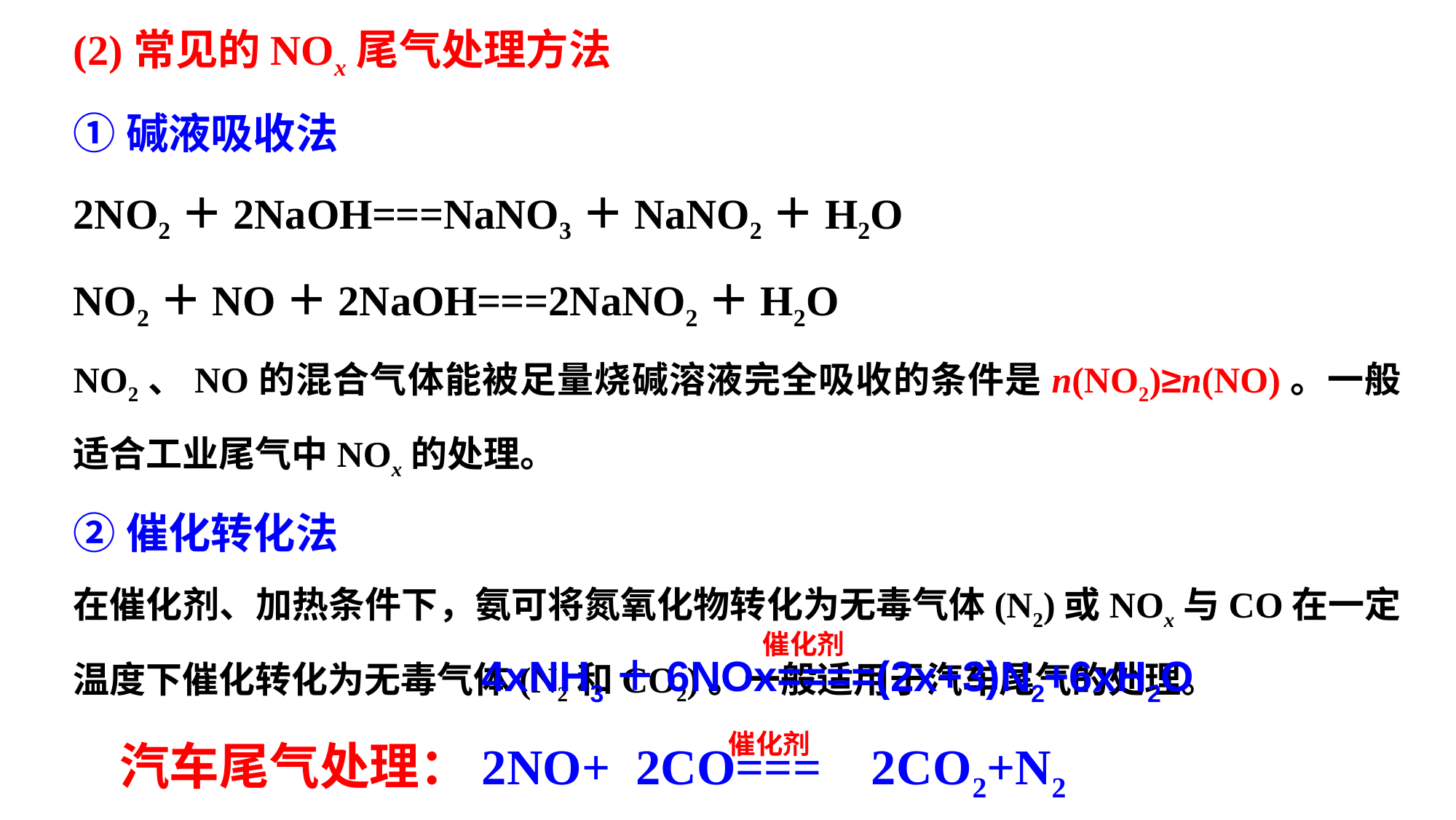

(2)常见的NOx尾气处理方法
①碱液吸收法
2NO2＋2NaOH===NaNO3＋NaNO2＋H2O
NO2＋NO＋2NaOH===2NaNO2＋H2O
NO2、NO的混合气体能被足量烧碱溶液完全吸收的条件是n(NO2)≥n(NO)。一般适合工业尾气中NOx的处理。
②催化转化法
在催化剂、加热条件下，氨可将氮氧化物转化为无毒气体(N2)或NOx与CO在一定温度下催化转化为无毒气体(N2和CO2)。一般适用于汽车尾气的处理。
催化剂
4xNH3＋6NOx====(2x+3)N2+6xH2O
催化剂
汽车尾气处理：2NO+  2CO===    2CO2+N2